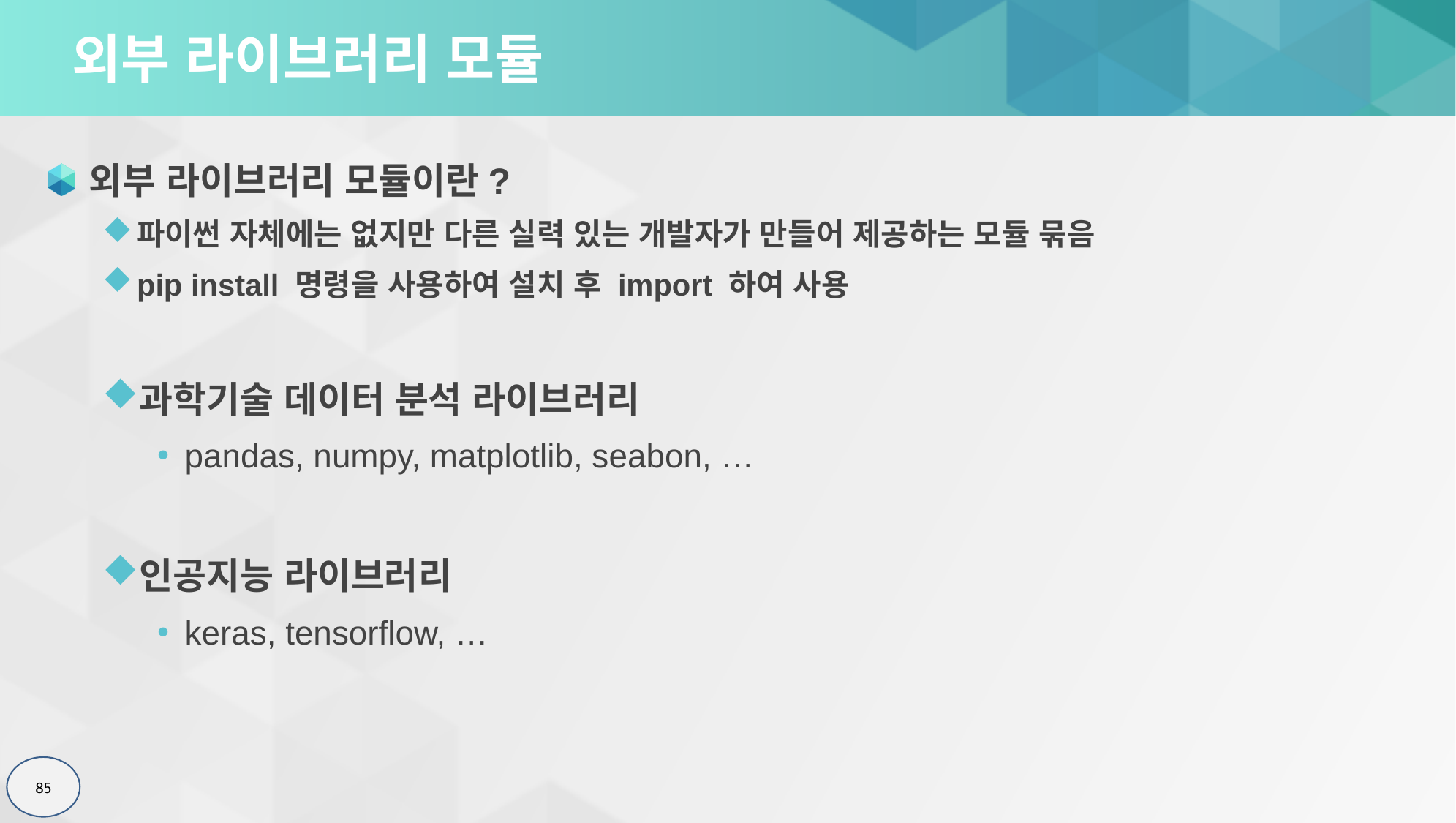

# 외부 라이브러리 모듈
외부 라이브러리 모듈이란?
파이썬 자체에는 없지만 다른 실력 있는 개발자가 만들어 제공하는 모듈 묶음
pip install 명령을 사용하여 설치 후 import 하여 사용

과학기술 데이터 분석 라이브러리
pandas, numpy, matplotlib, seabon, …

인공지능 라이브러리
keras, tensorflow, …